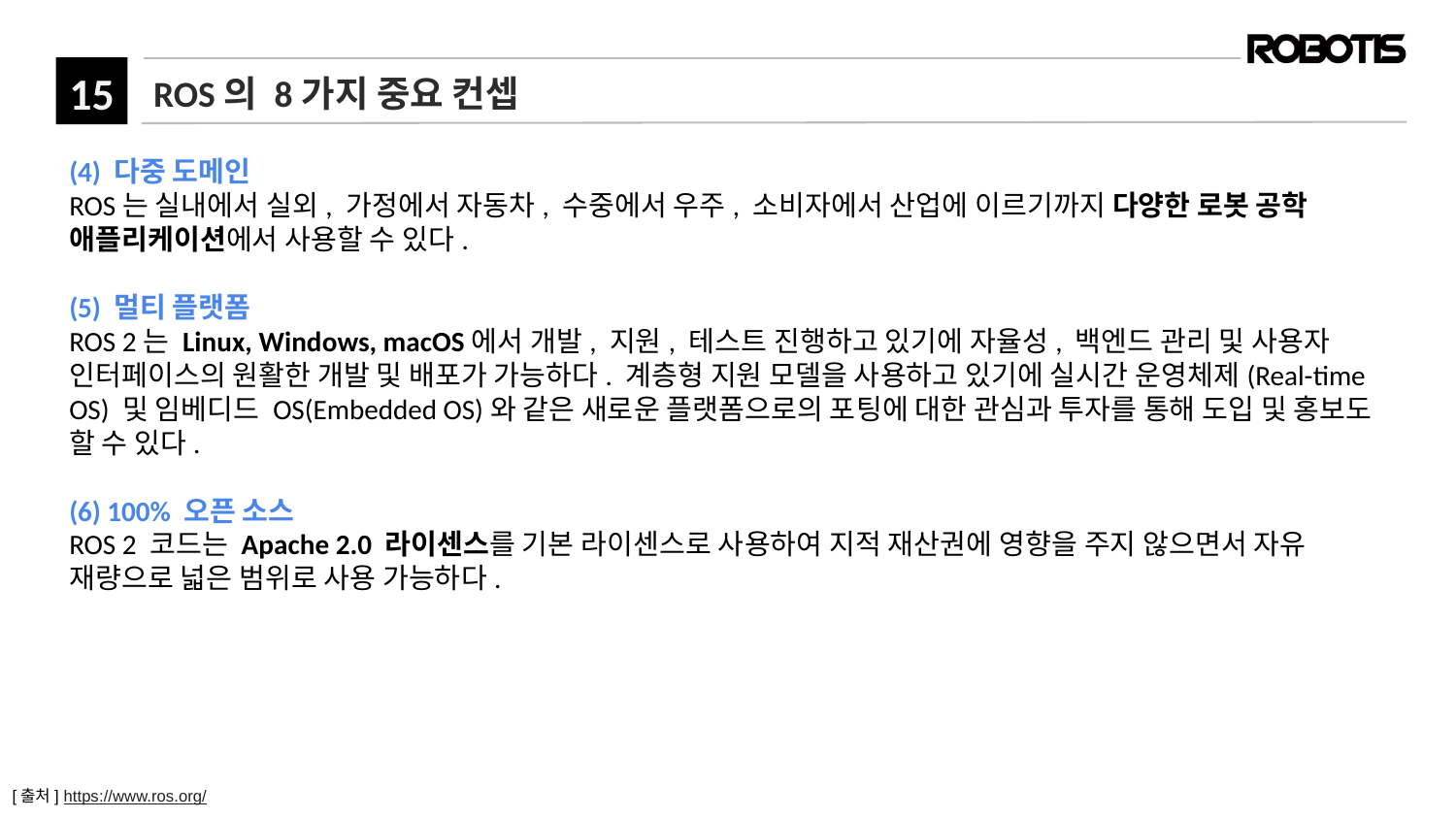

# ROS의 8가지 중요 컨셉
(4) 다중 도메인
ROS는 실내에서 실외, 가정에서 자동차, 수중에서 우주, 소비자에서 산업에 이르기까지 다양한 로봇 공학 애플리케이션에서 사용할 수 있다.

(5) 멀티 플랫폼
ROS 2는 Linux, Windows, macOS에서 개발, 지원, 테스트 진행하고 있기에 자율성, 백엔드 관리 및 사용자 인터페이스의 원활한 개발 및 배포가 가능하다. 계층형 지원 모델을 사용하고 있기에 실시간 운영체제(Real-time OS) 및 임베디드 OS(Embedded OS)와 같은 새로운 플랫폼으로의 포팅에 대한 관심과 투자를 통해 도입 및 홍보도 할 수 있다.

(6) 100% 오픈 소스
ROS 2 코드는 Apache 2.0 라이센스를 기본 라이센스로 사용하여 지적 재산권에 영향을 주지 않으면서 자유 재량으로 넓은 범위로 사용 가능하다.

[출처] https://www.ros.org/